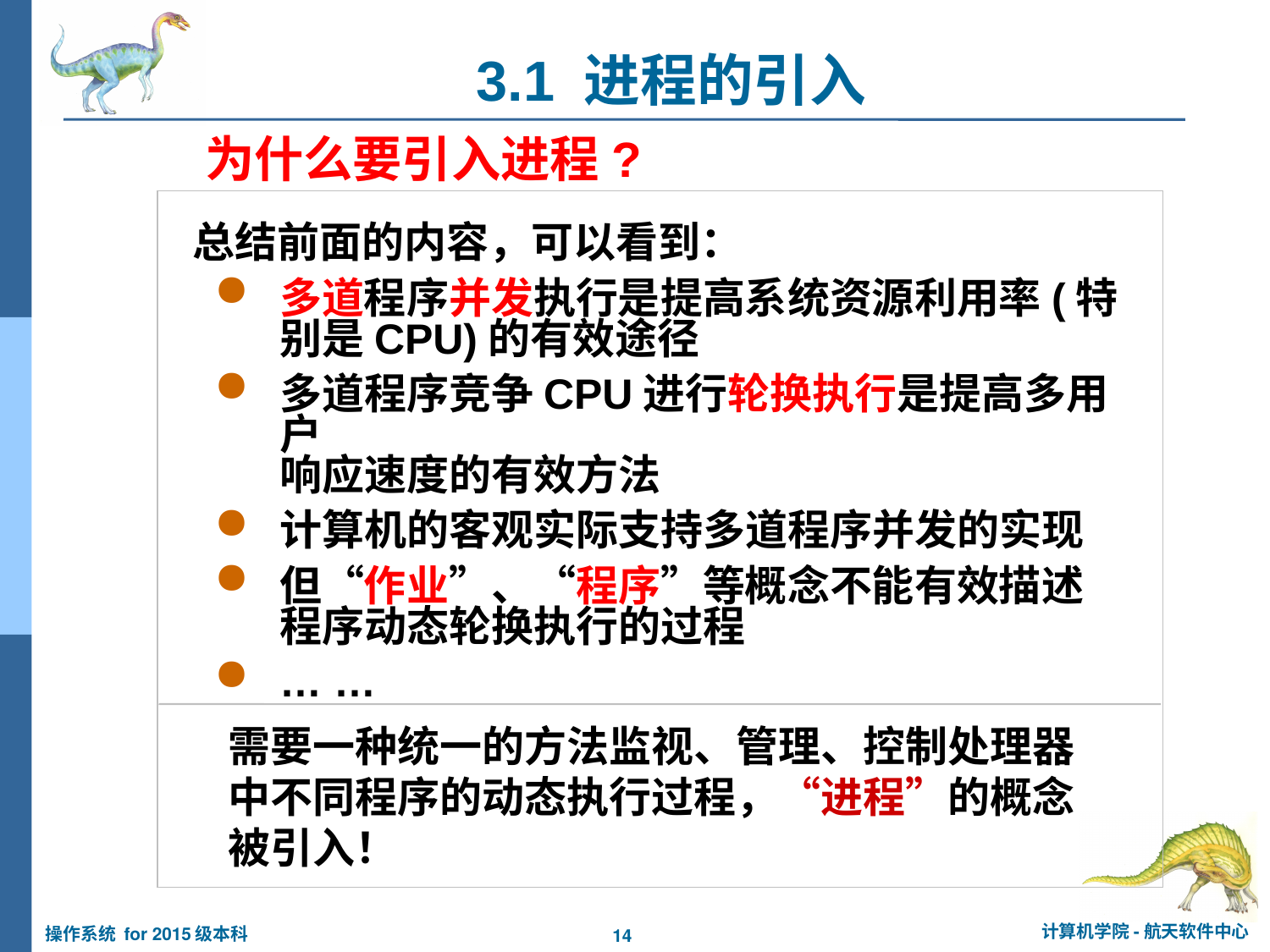

3.1 进程的引入
为什么要引入进程?

总结前面的内容，可以看到：
多道程序并发执行是提高系统资源利用率(特
别是CPU)的有效途径
多道程序竞争CPU进行轮换执行是提高多用户
响应速度的有效方法
计算机的客观实际支持多道程序并发的实现
但“作业”、“程序”等概念不能有效描述
程序动态轮换执行的过程
… …

需要一种统一的方法监视、管理、控制处理器
中不同程序的动态执行过程，“进程”的概念
被引入！